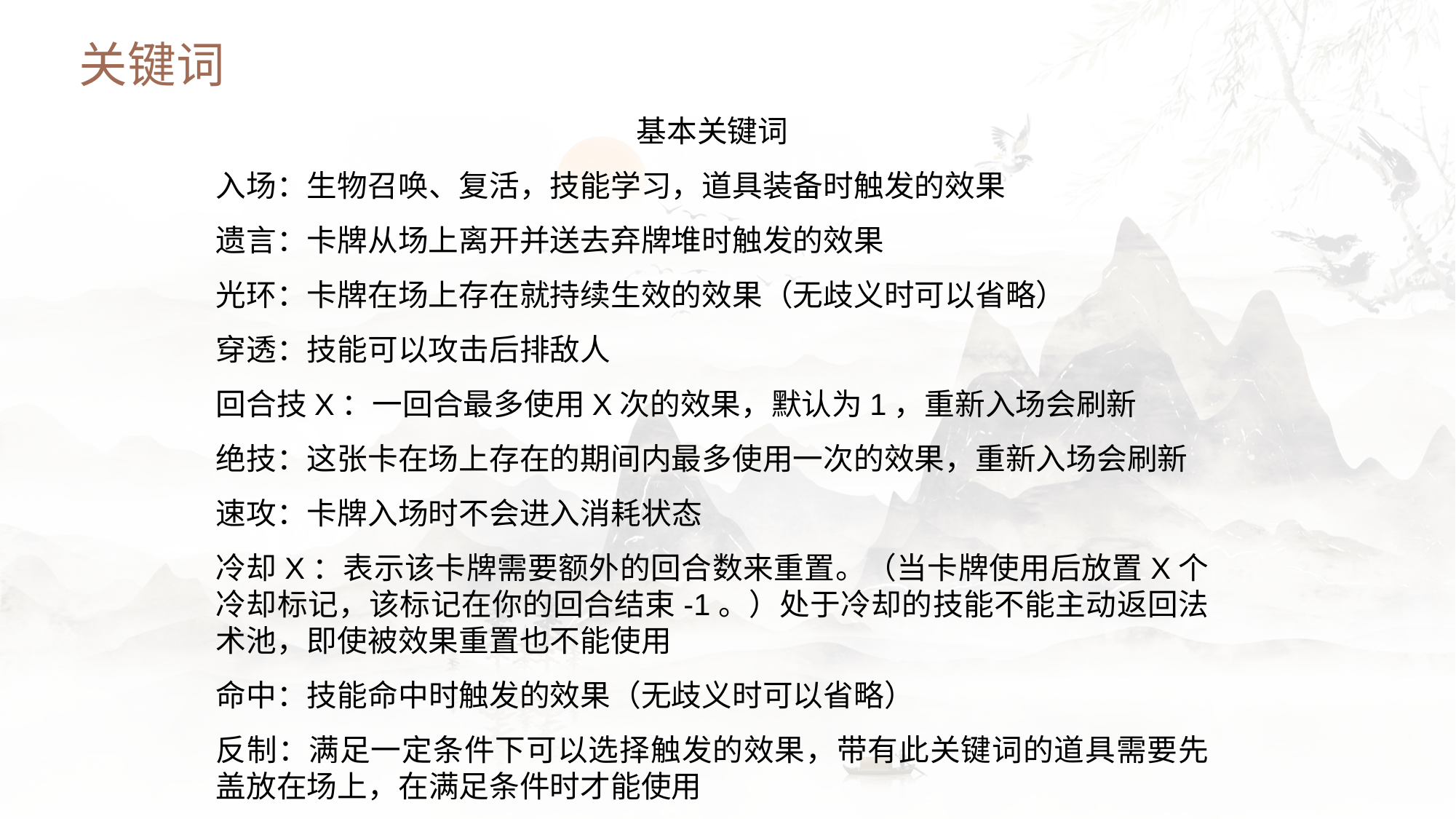

关键词
基本关键词
入场：生物召唤、复活，技能学习，道具装备时触发的效果
遗言：卡牌从场上离开并送去弃牌堆时触发的效果
光环：卡牌在场上存在就持续生效的效果（无歧义时可以省略）
穿透：技能可以攻击后排敌人
回合技X：一回合最多使用X次的效果，默认为1，重新入场会刷新
绝技：这张卡在场上存在的期间内最多使用一次的效果，重新入场会刷新
速攻：卡牌入场时不会进入消耗状态
冷却X：表示该卡牌需要额外的回合数来重置。（当卡牌使用后放置X个冷却标记，该标记在你的回合结束-1。）处于冷却的技能不能主动返回法术池，即使被效果重置也不能使用
命中：技能命中时触发的效果（无歧义时可以省略）
反制：满足一定条件下可以选择触发的效果，带有此关键词的道具需要先盖放在场上，在满足条件时才能使用